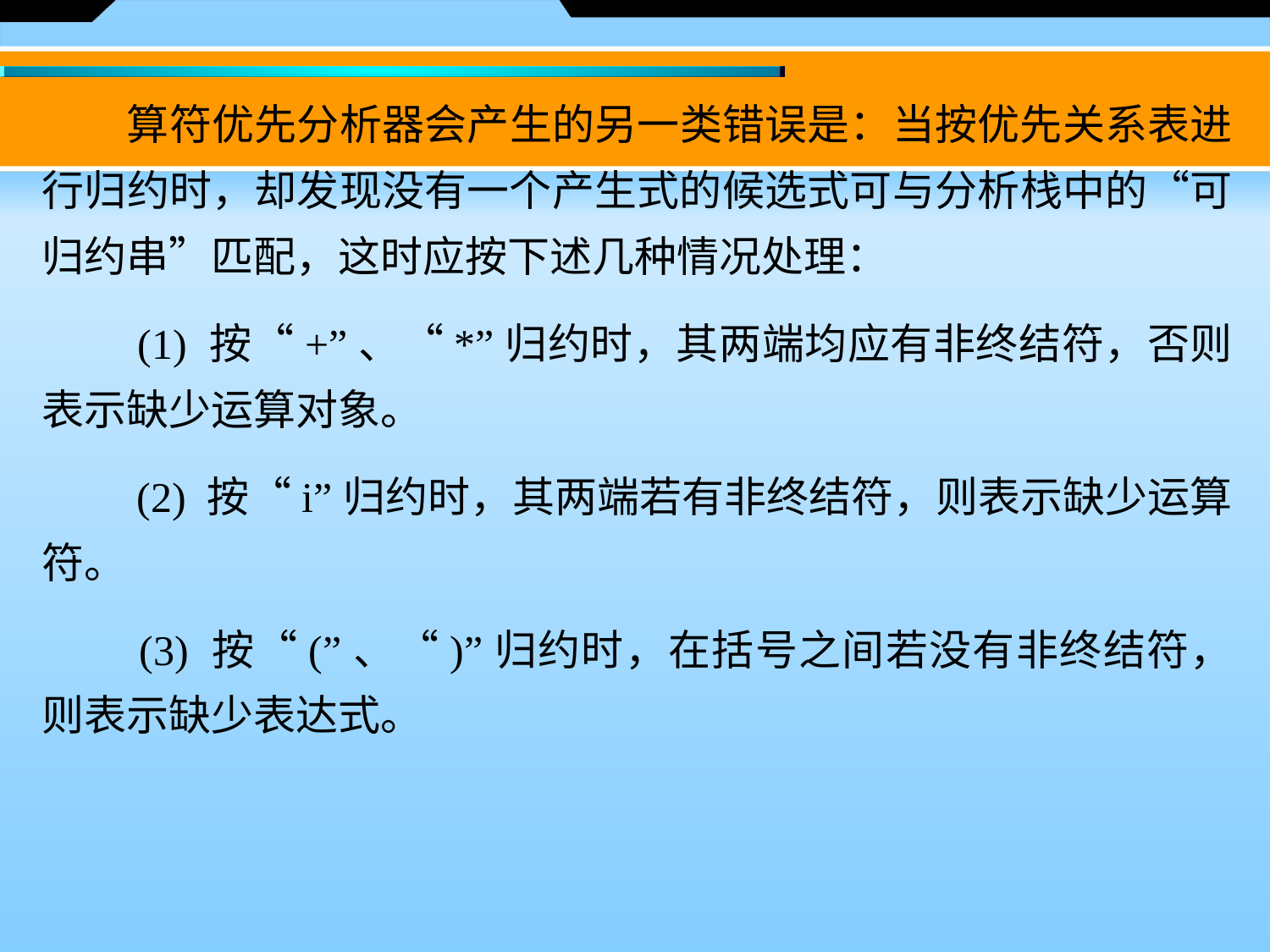

算符优先分析器会产生的另一类错误是：当按优先关系表进行归约时，却发现没有一个产生式的候选式可与分析栈中的“可归约串”匹配，这时应按下述几种情况处理：
　　(1) 按“+”、“*”归约时，其两端均应有非终结符，否则表示缺少运算对象。
　　(2) 按“i”归约时，其两端若有非终结符，则表示缺少运算符。
　　(3) 按“(”、“)”归约时，在括号之间若没有非终结符，则表示缺少表达式。